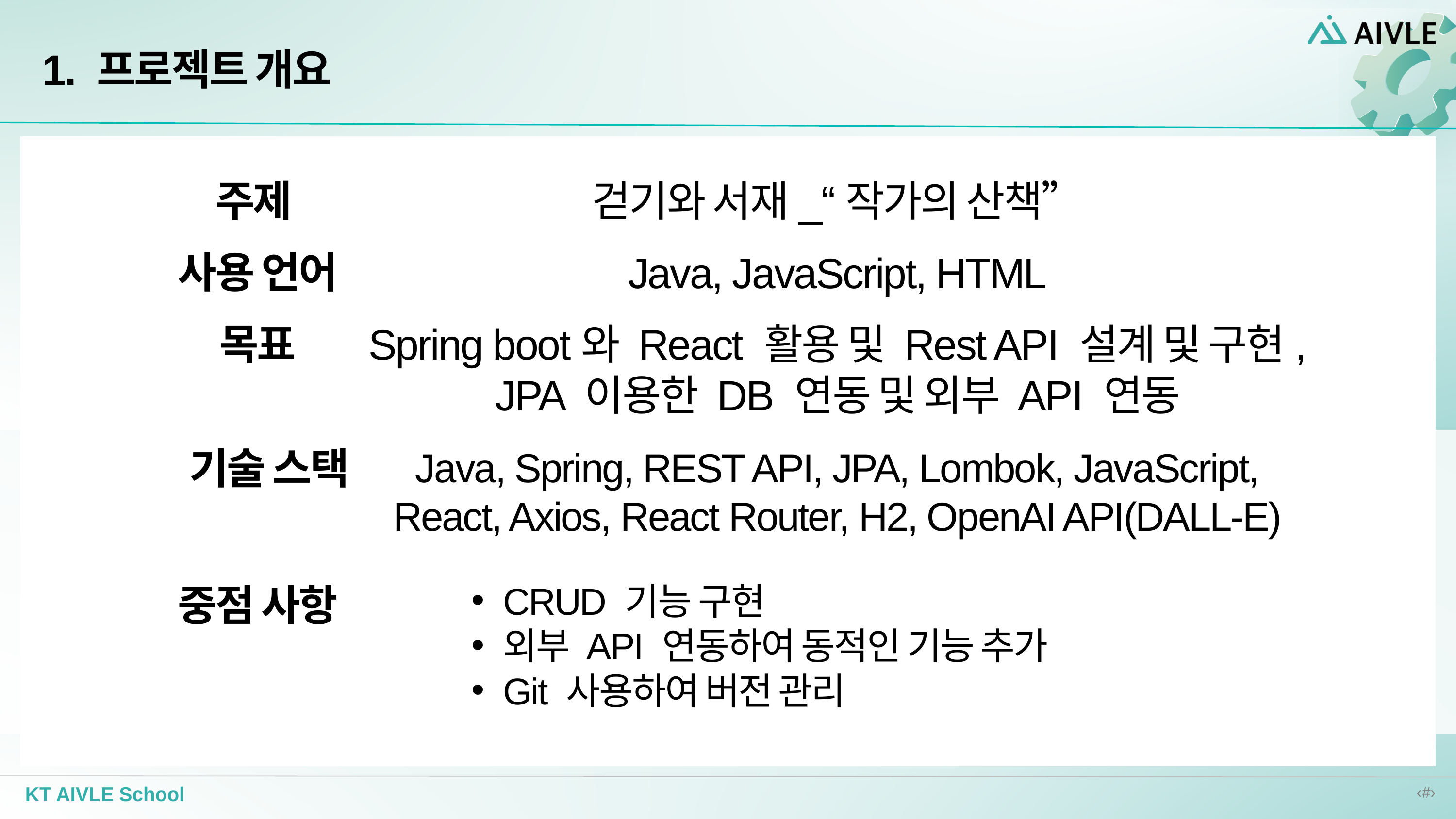

1. 프로젝트 개요

주제
걷기와 서재_“작가의 산책”
Java, JavaScript, HTML
Spring boot와 React 활용 및 Rest API 설계 및 구현,
JPA 이용한 DB 연동 및 외부 API 연동
Java, Spring, REST API, JPA, Lombok, JavaScript,
React, Axios, React Router, H2, OpenAI API(DALL-E)
사용 언어
목표

기술 스택
CRUD 기능 구현
외부 API 연동하여 동적인 기능 추가
Git 사용하여 버전 관리
중점 사항

KT AIVLE School

‹#›